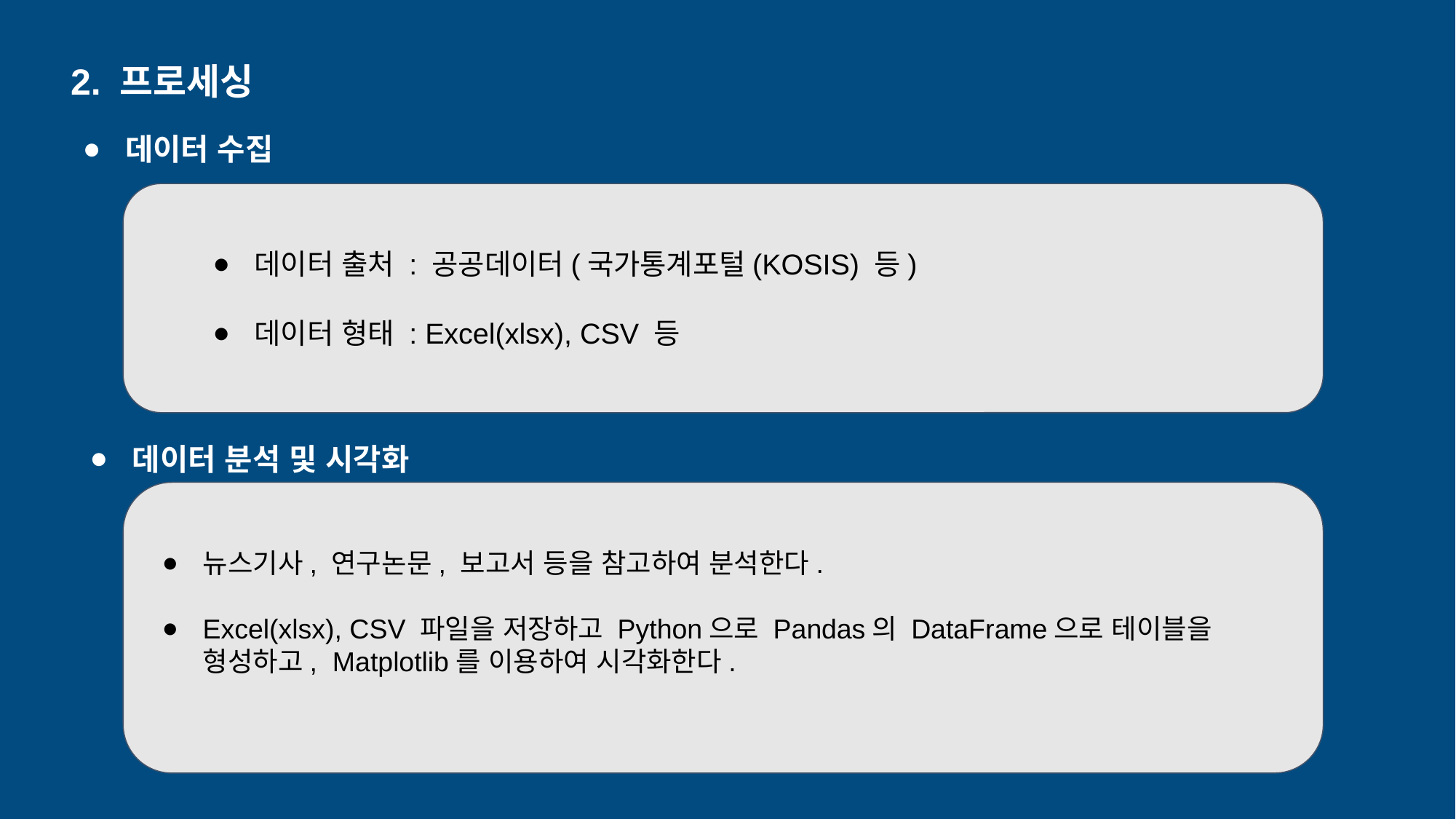

2. 프로세싱
데이터 수집
데이터 출처 : 공공데이터(국가통계포털(KOSIS) 등)

데이터 형태 : Excel(xlsx), CSV 등

데이터 분석 및 시각화
뉴스기사, 연구논문, 보고서 등을 참고하여 분석한다.

Excel(xlsx), CSV 파일을 저장하고 Python으로 Pandas의 DataFrame으로 테이블을 형성하고,  Matplotlib를 이용하여 시각화한다.